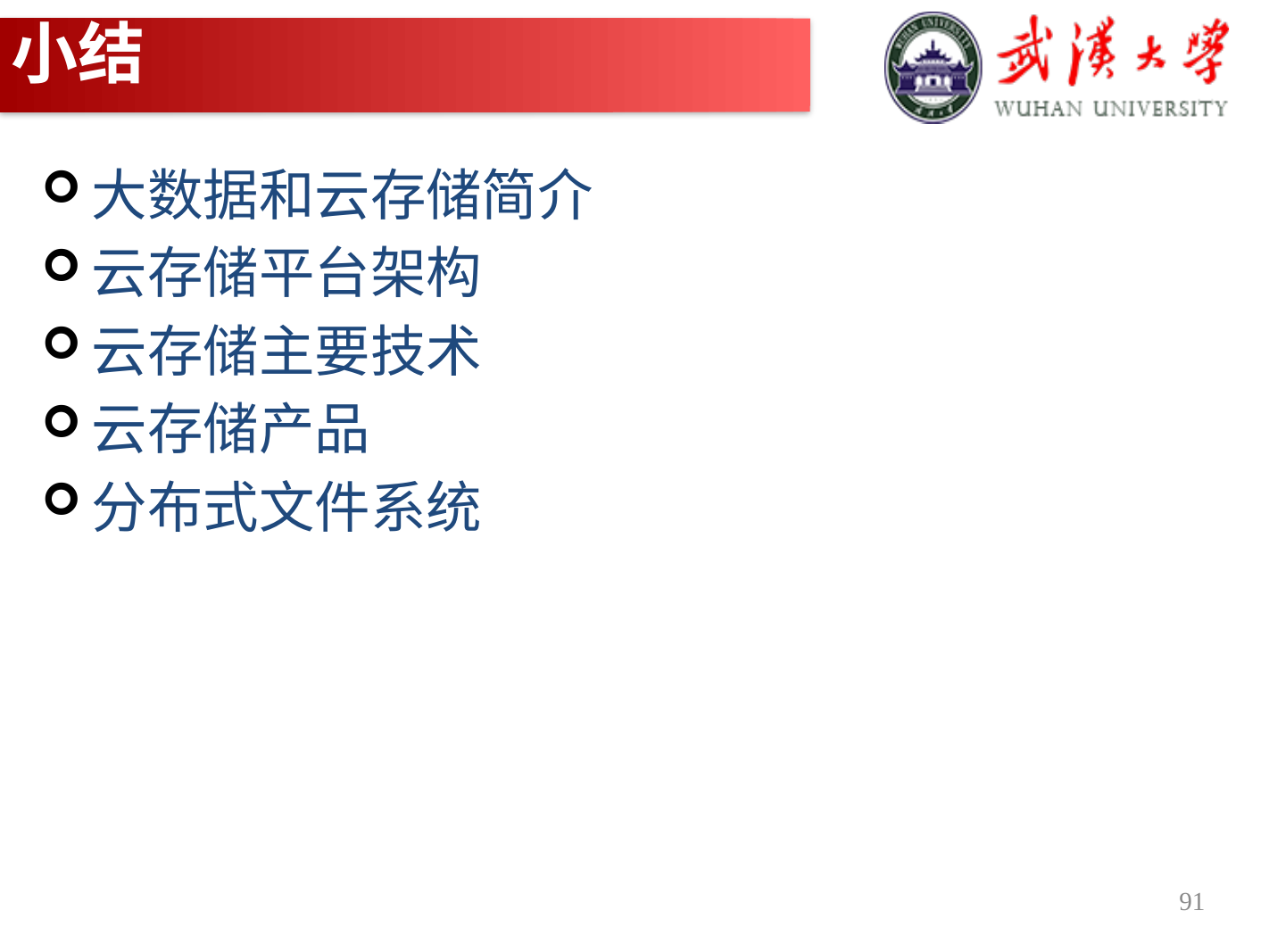

# 小结
大数据和云存储简介
云存储平台架构
云存储主要技术
云存储产品
分布式文件系统
91